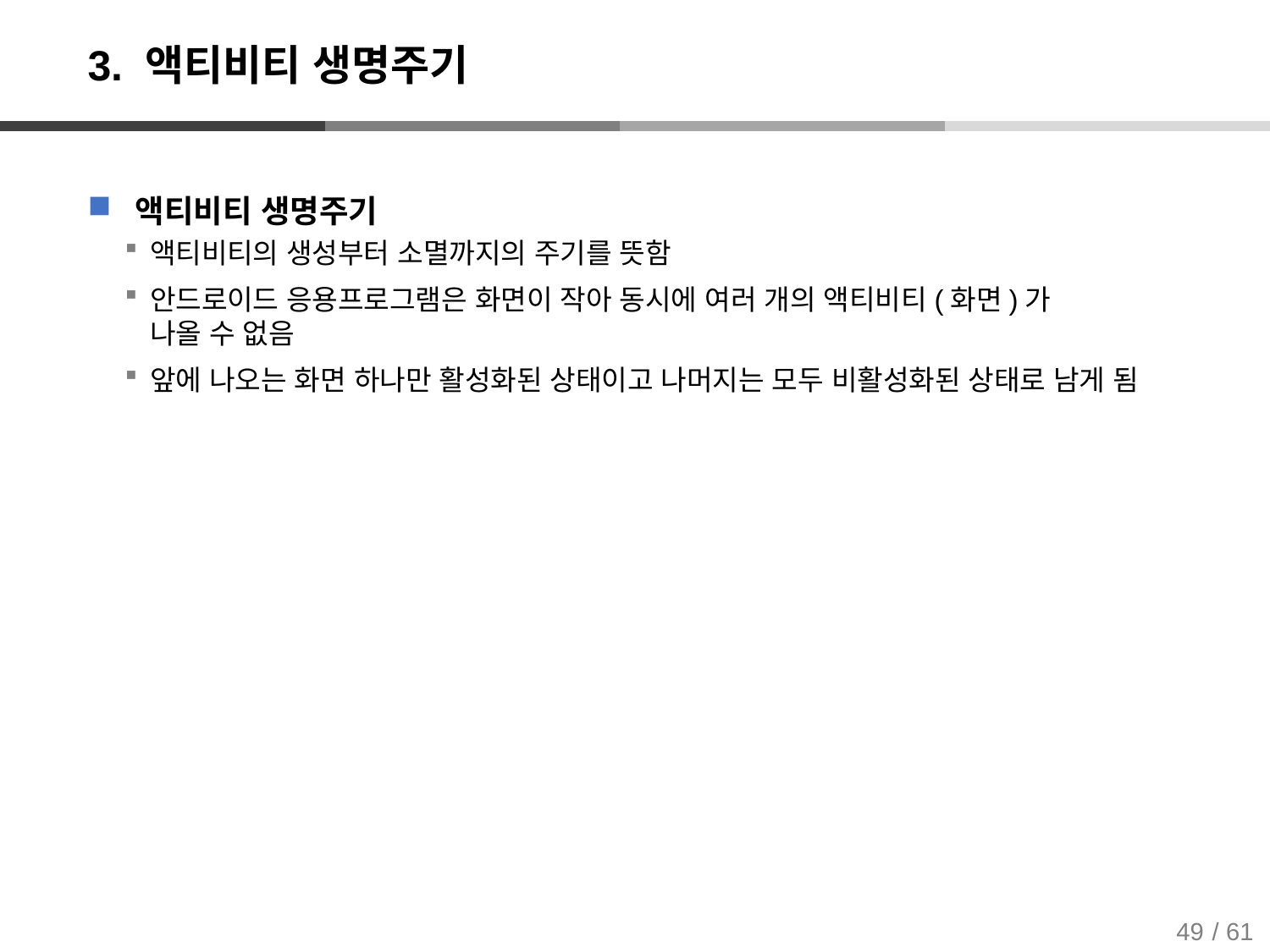

# 3. 액티비티 생명주기
액티비티 생명주기
액티비티의 생성부터 소멸까지의 주기를 뜻함
안드로이드 응용프로그램은 화면이 작아 동시에 여러 개의 액티비티(화면)가
나올 수 없음
앞에 나오는 화면 하나만 활성화된 상태이고 나머지는 모두 비활성화된 상태로 남게 됨